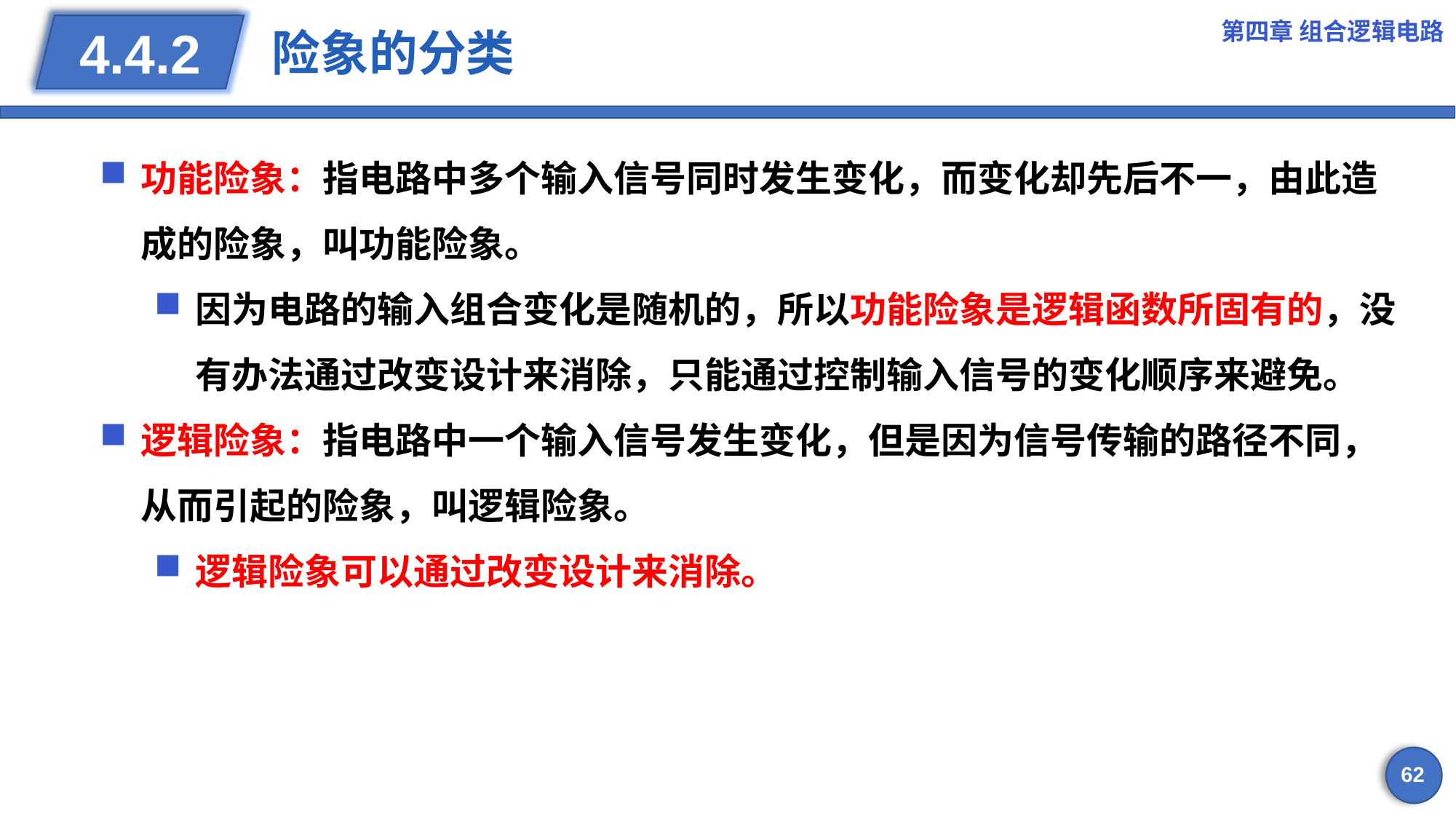

第四章 组合逻辑电路
# 险象的分类
4.4.2
功能险象：指电路中多个输入信号同时发生变化，而变化却先后不一，由此造成的险象，叫功能险象。
因为电路的输入组合变化是随机的，所以功能险象是逻辑函数所固有的，没有办法通过改变设计来消除，只能通过控制输入信号的变化顺序来避免。
逻辑险象：指电路中一个输入信号发生变化，但是因为信号传输的路径不同，从而引起的险象，叫逻辑险象。
逻辑险象可以通过改变设计来消除。
62